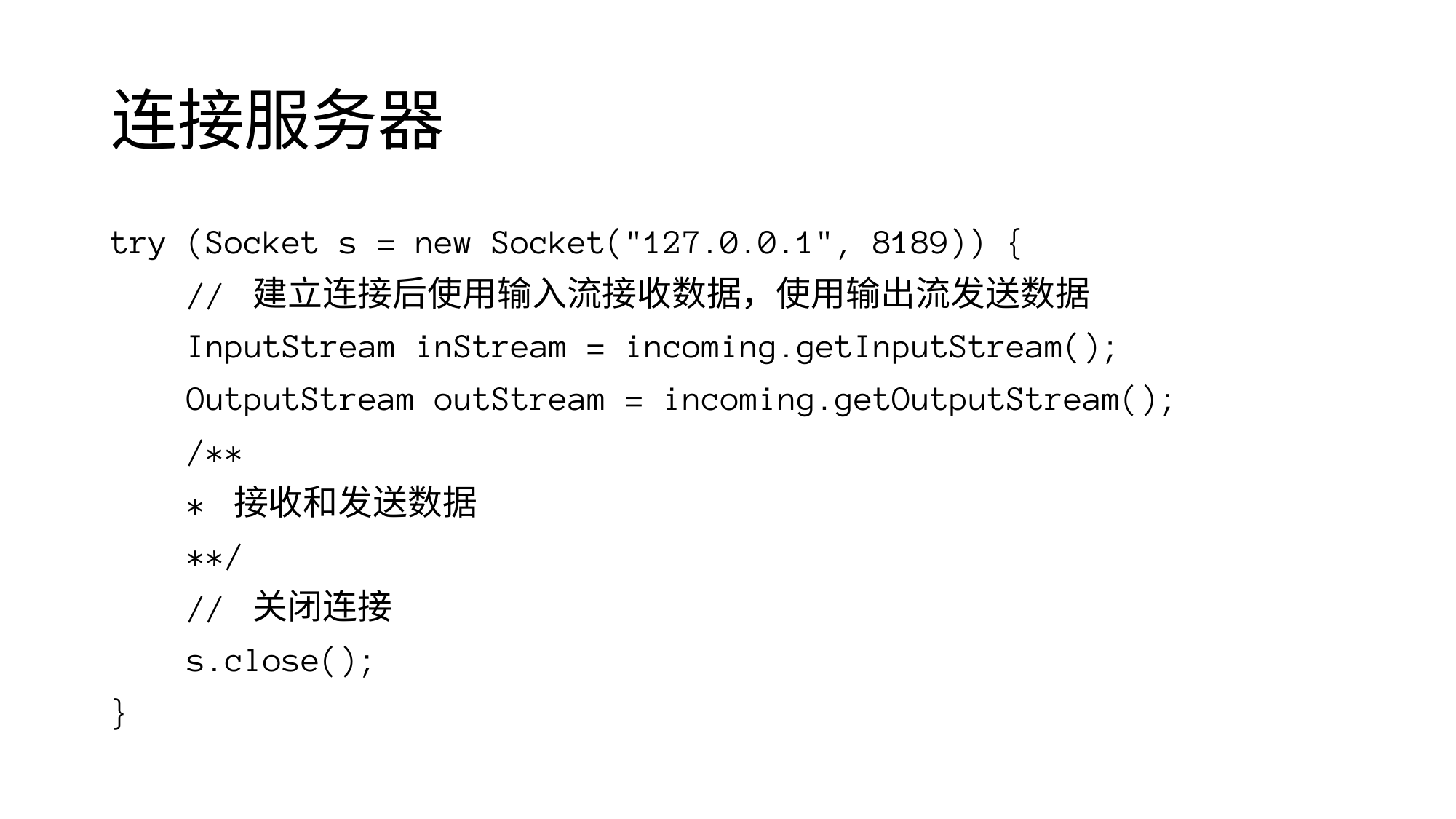

# 连接服务器
try (Socket s = new Socket("127.0.0.1", 8189)) {
    // 建立连接后使用输入流接收数据，使用输出流发送数据
    InputStream inStream = incoming.getInputStream();
    OutputStream outStream = incoming.getOutputStream();
    /**
    * 接收和发送数据
    **/
    // 关闭连接
    s.close();
}